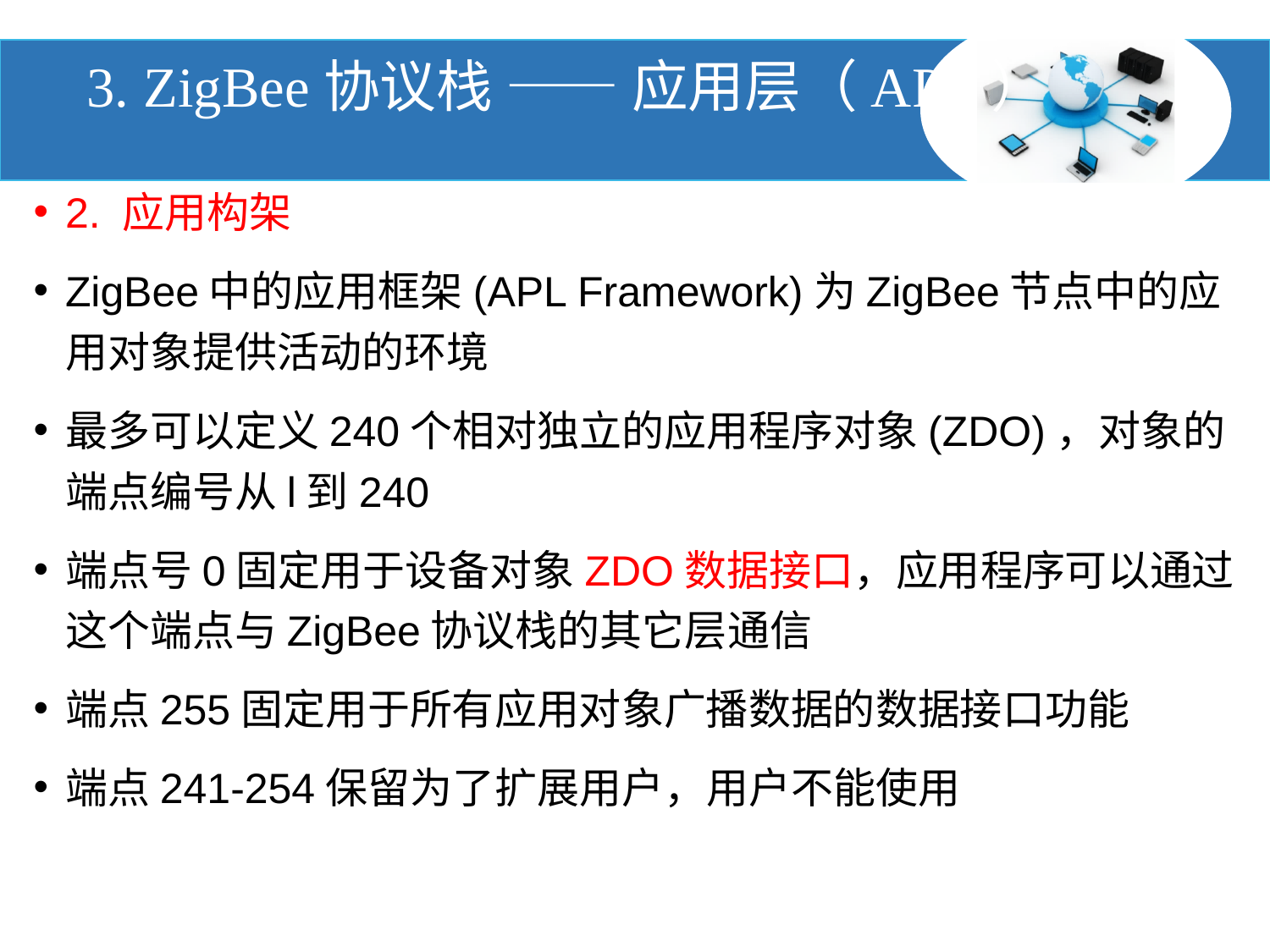

# 3. ZigBee协议栈 —— 应用层（APL）
2. 应用构架
ZigBee中的应用框架(APL Framework)为ZigBee节点中的应用对象提供活动的环境
最多可以定义240个相对独立的应用程序对象(ZDO)，对象的端点编号从l到240
端点号0固定用于设备对象ZDO数据接口，应用程序可以通过这个端点与ZigBee协议栈的其它层通信
端点255固定用于所有应用对象广播数据的数据接口功能
端点241-254保留为了扩展用户，用户不能使用